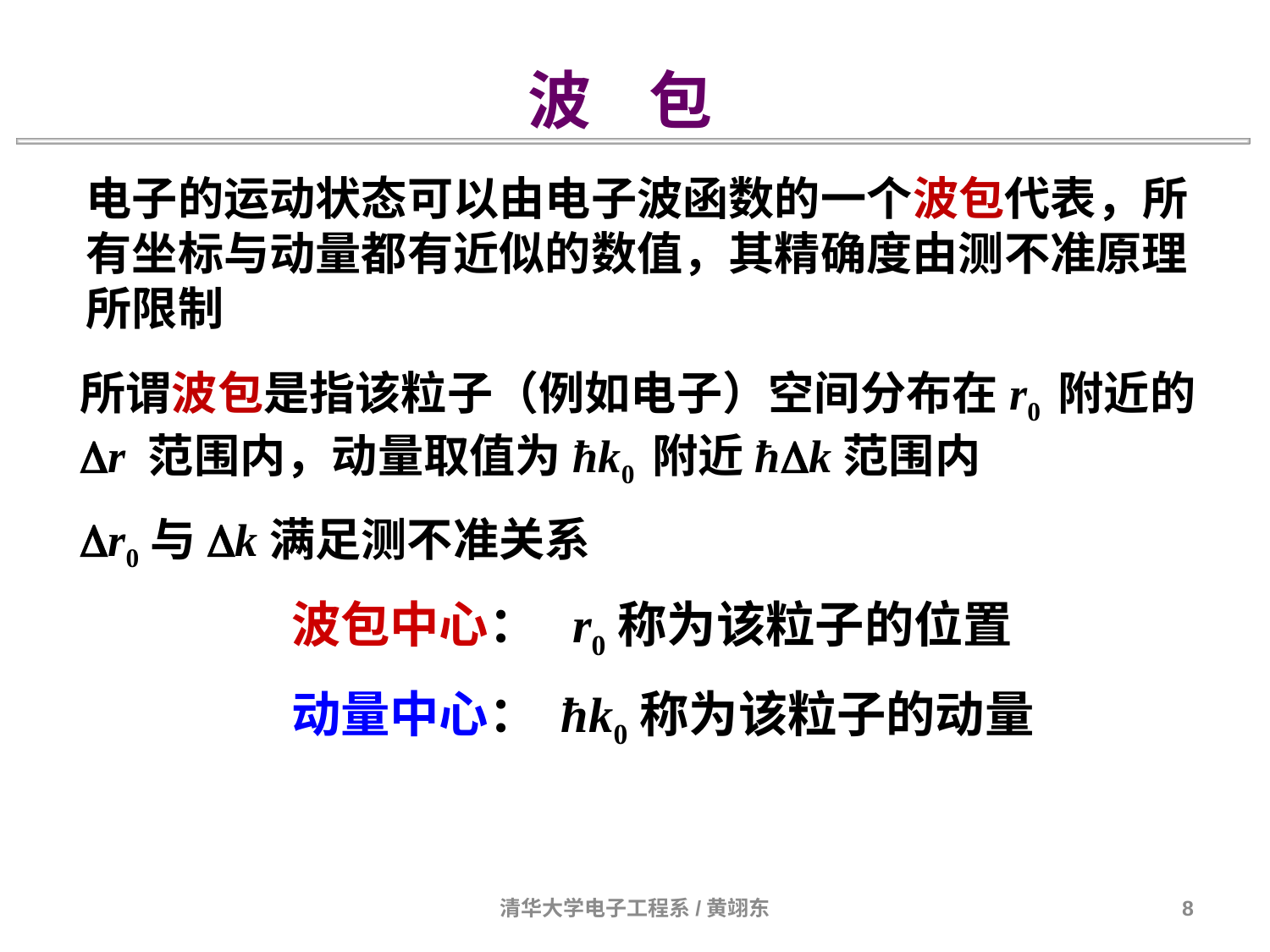

波    包

电子的运动状态可以由电子波函数的一个波包代表，所有坐标与动量都有近似的数值，其精确度由测不准原理所限制
所谓波包是指该粒子（例如电子）空间分布在r0 附近的
Δr 范围内，动量取值为ħk0 附近ħΔk范围内
Δr0与Δk满足测不准关系
波包中心：  r0称为该粒子的位置
动量中心： ħk0称为该粒子的动量
清华大学电子工程系/黄翊东
8